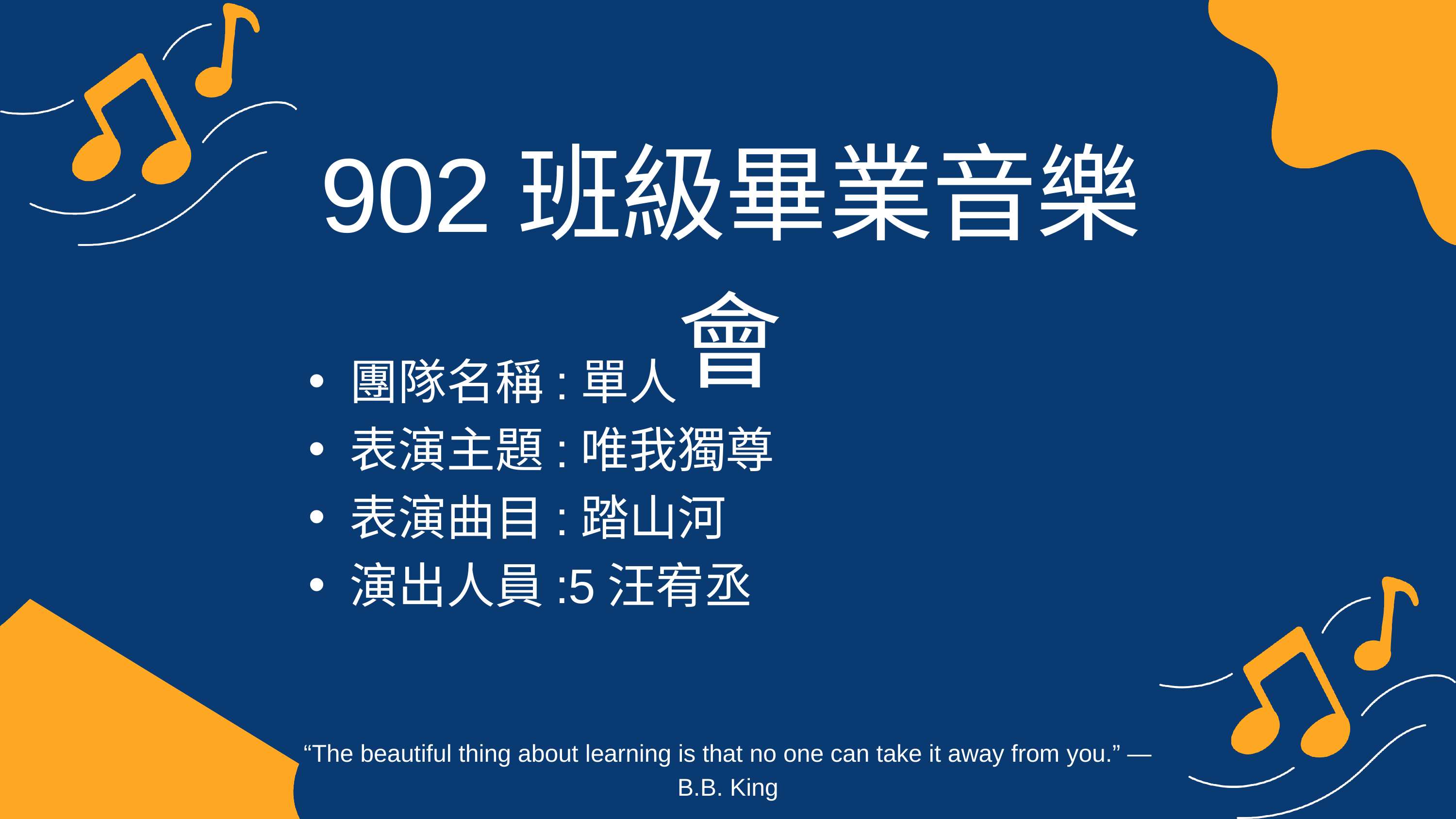

902班級畢業音樂會
團隊名稱:單人
表演主題:唯我獨尊
表演曲目:踏山河
演出人員:5汪宥丞

“The beautiful thing about learning is that no one can take it away from you.” — B.B. King